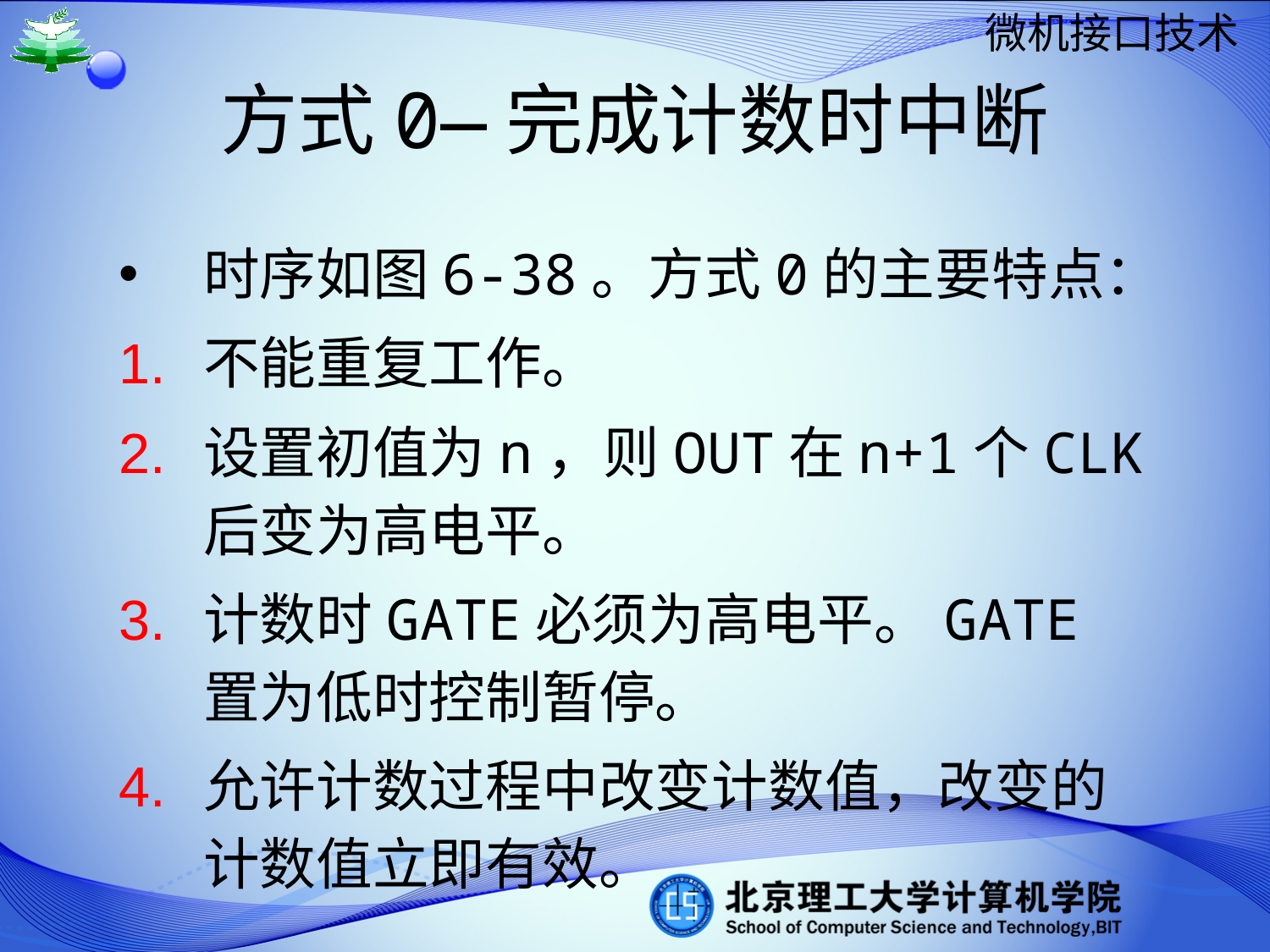

# 方式0—完成计数时中断
时序如图6-38。方式0的主要特点：
不能重复工作。
设置初值为n，则OUT在n+1个CLK后变为高电平。
计数时GATE必须为高电平。GATE置为低时控制暂停。
允许计数过程中改变计数值，改变的计数值立即有效。